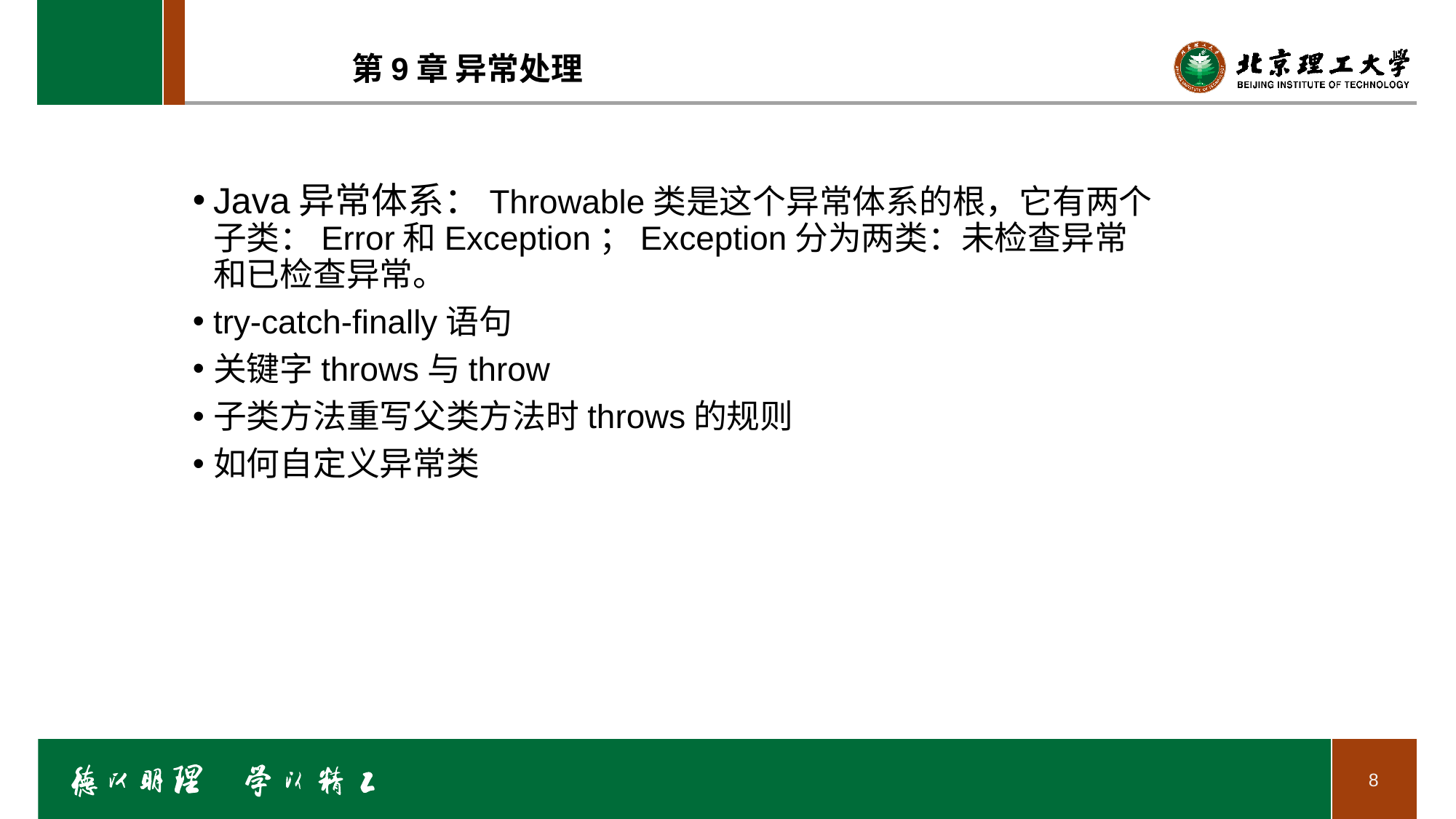

# 第9章 异常处理
Java异常体系：Throwable类是这个异常体系的根，它有两个子类：Error和Exception；Exception分为两类：未检查异常和已检查异常。
try-catch-finally语句
关键字throws与throw
子类方法重写父类方法时throws的规则
如何自定义异常类